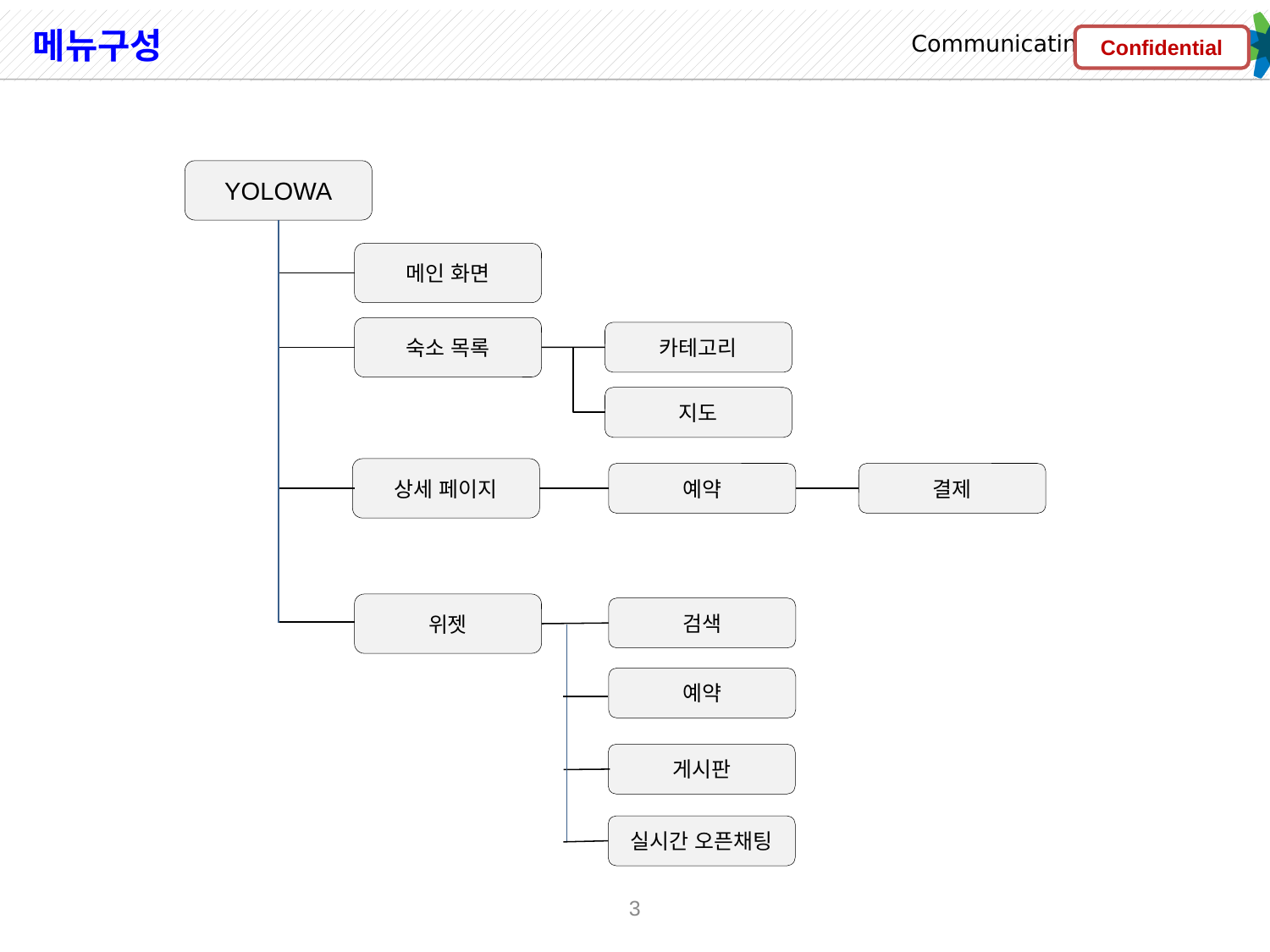

# 메뉴구성
Confidential
YOLOWA
메인 화면
숙소 목록
카테고리
지도
상세 페이지
예약
결제
위젯
검색
예약
게시판
실시간 오픈채팅
3